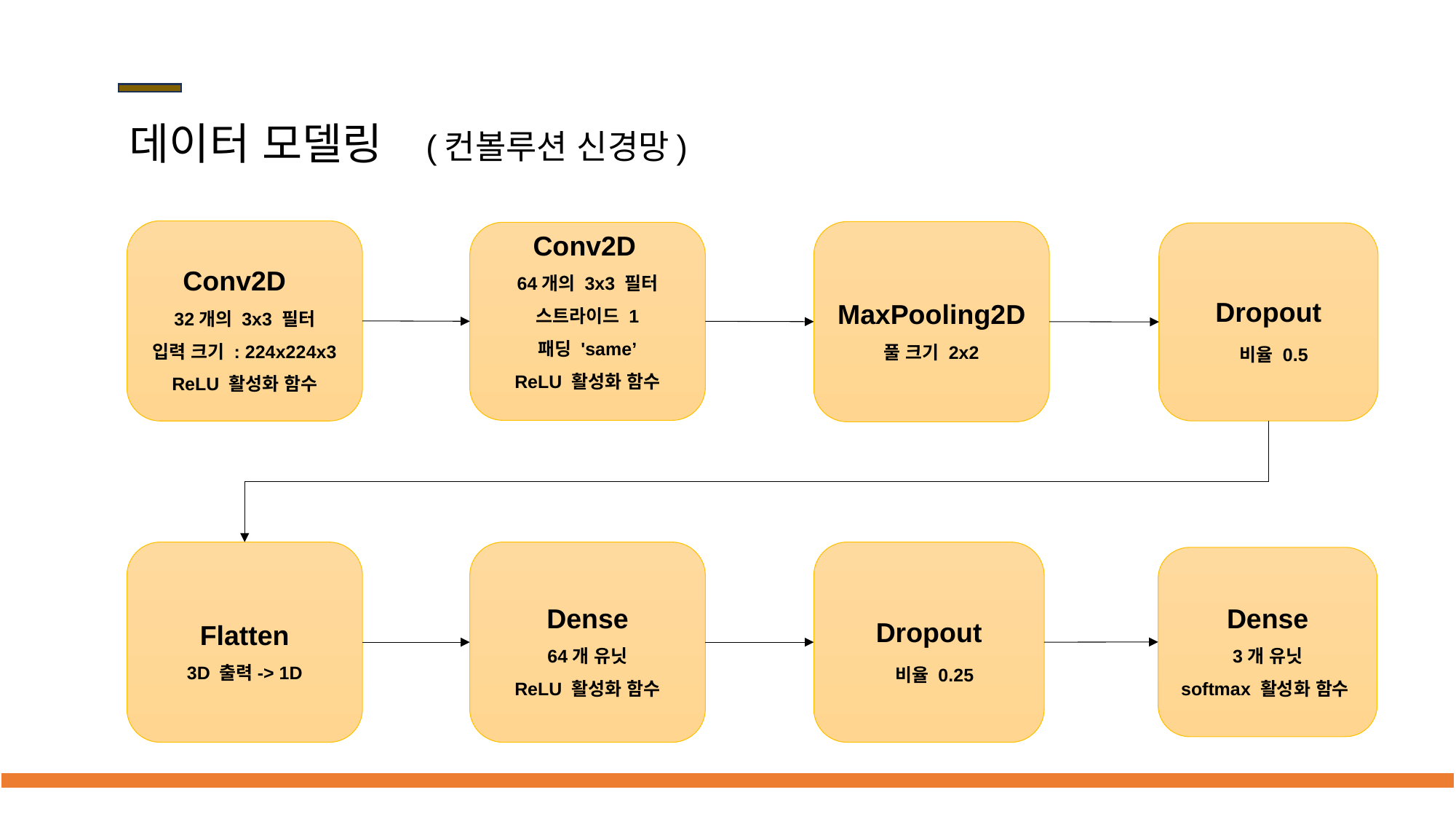

# 데이터 모델링
(컨볼루션 신경망)
Conv2D
32개의 3x3 필터
입력 크기 : 224x224x3
ReLU 활성화 함수
MaxPooling2D
풀 크기 2x2
Conv2D
64개의 3x3 필터
스트라이드 1
패딩 'same’
ReLU 활성화 함수

Dropout
 비율 0.5
Flatten
3D 출력-> 1D
Dense
64개 유닛
ReLU 활성화 함수
Dropout
 비율 0.25
Dense
3개 유닛
softmax 활성화 함수